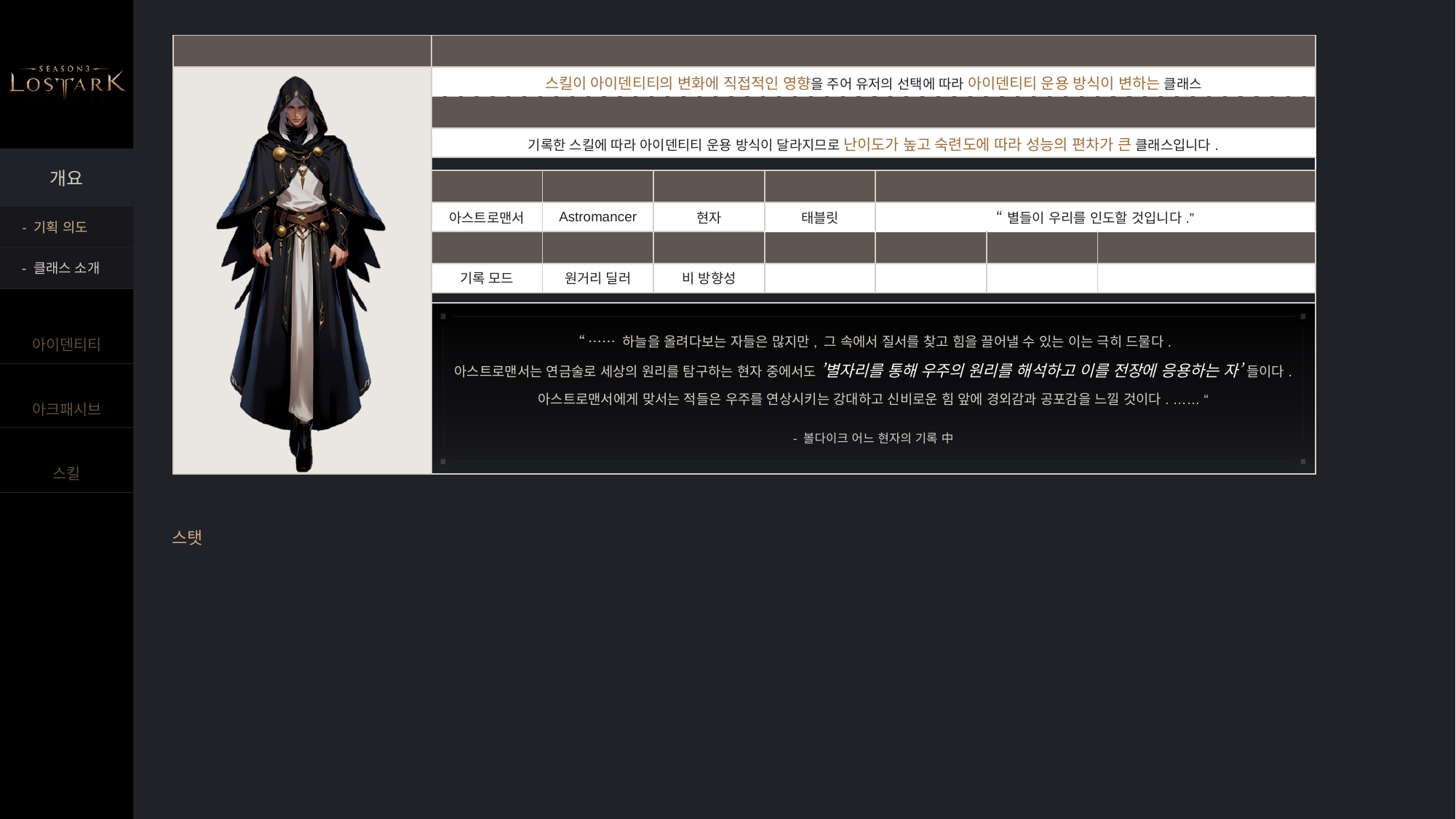

| 레퍼런스 이미지 | 기획 의도 |  |  |  |  |  |  |
| --- | --- | --- | --- | --- | --- | --- | --- |
|  | 스킬이 아이덴티티의 변화에 직접적인 영향을 주어 유저의 선택에 따라 아이덴티티 운용 방식이 변하는 클래스 |  |  |  |  |  |  |
|  | 클래스 설명 |  |  |  |  |  |  |
|  | 기록한 스킬에 따라 아이덴티티 운용 방식이 달라지므로 난이도가 높고 숙련도에 따라 성능의 편차가 큰 클래스입니다. |  |  |  |  |  |  |
|  |  |  |  |  |  |  |  |
|  | 클래스 명 | 영문 명 | 뿌리 클래스 | 대표 무기 | 소개 문구 |  |  |
|  | 아스트로맨서 | Astromancer | 현자 | 태블릿 | “별들이 우리를 인도할 것입니다.” |  |  |
|  | 아이덴티티 | 역할 | 공격 타입 |  |  |  |  |
|  | 기록 모드 | 원거리 딜러 | 비 방향성 |  |  |  |  |
|  |  |  |  |  |  |  |  |
|  | “ …… 하늘을 올려다보는 자들은 많지만, 그 속에서 질서를 찾고 힘을 끌어낼 수 있는 이는 극히 드물다. 아스트로맨서는 연금술로 세상의 원리를 탐구하는 현자 중에서도 ’별자리를 통해 우주의 원리를 해석하고 이를 전장에 응용하는 자’ 들이다. 아스트로맨서에게 맞서는 적들은 우주를 연상시키는 강대하고 신비로운 힘 앞에 경외감과 공포감을 느낄 것이다. …… “ - 볼다이크 어느 현자의 기록 中 |  |  |  |  |  |  |
- 기획 의도
- 클래스 소개
스탯
#